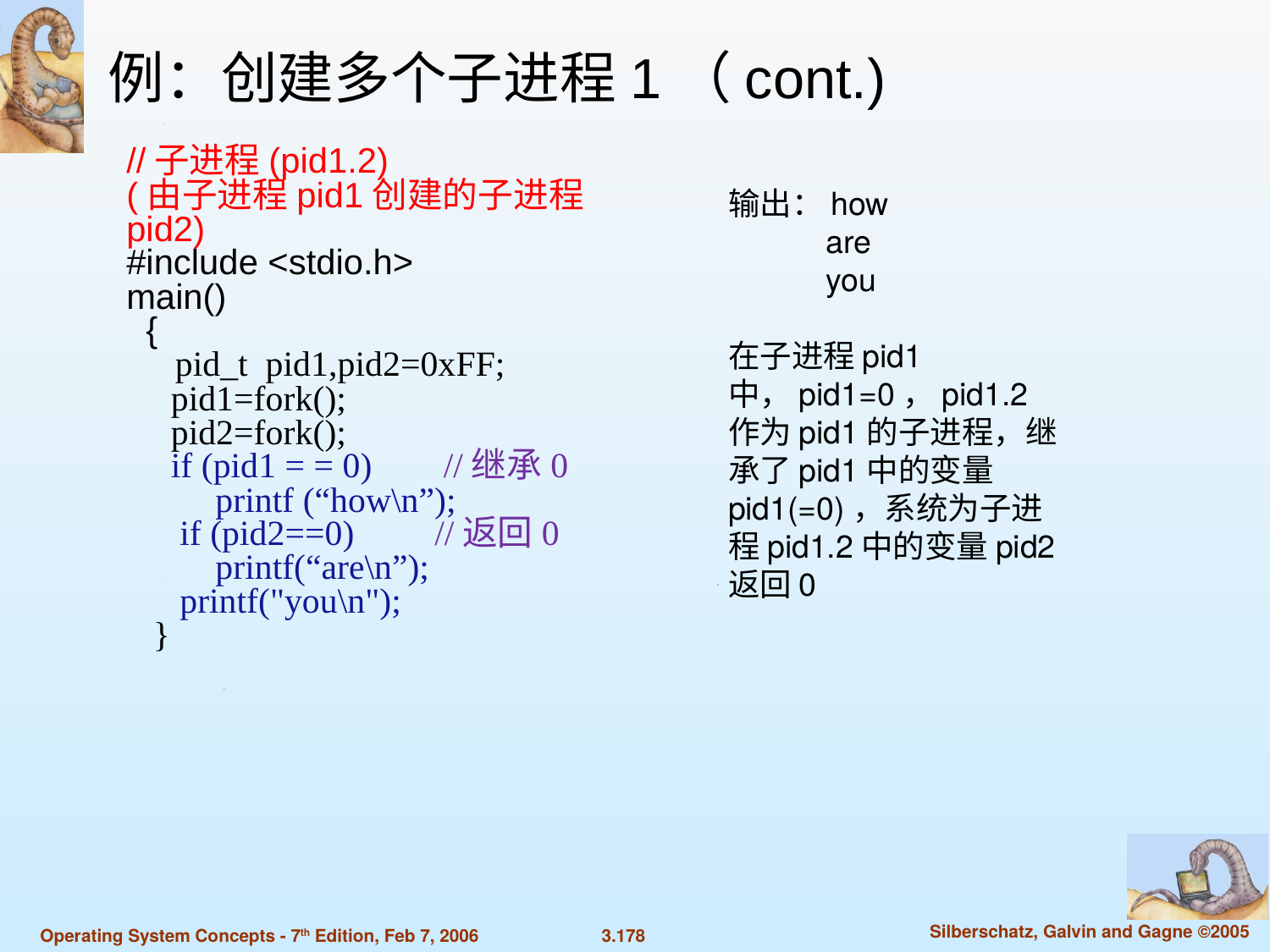

例：创建多个子进程1（cont.)
//子进程(pid1.2)
(由子进程pid1创建的子进程pid2)
#include <stdio.h>
main()
  {
     pid_t  pid1,pid2=0xFF;
     pid1=fork();
     pid2=fork();
     if (pid1 = = 0)        //继承0
          printf (“how\n”);
      if (pid2==0)         //返回0
          printf(“are\n”);
      printf("you\n");
   }

输出：how
           are
           you

在子进程pid1中，pid1=0，pid1.2作为pid1的子进程，继承了pid1中的变量pid1(=0)，系统为子进程pid1.2中的变量pid2返回0